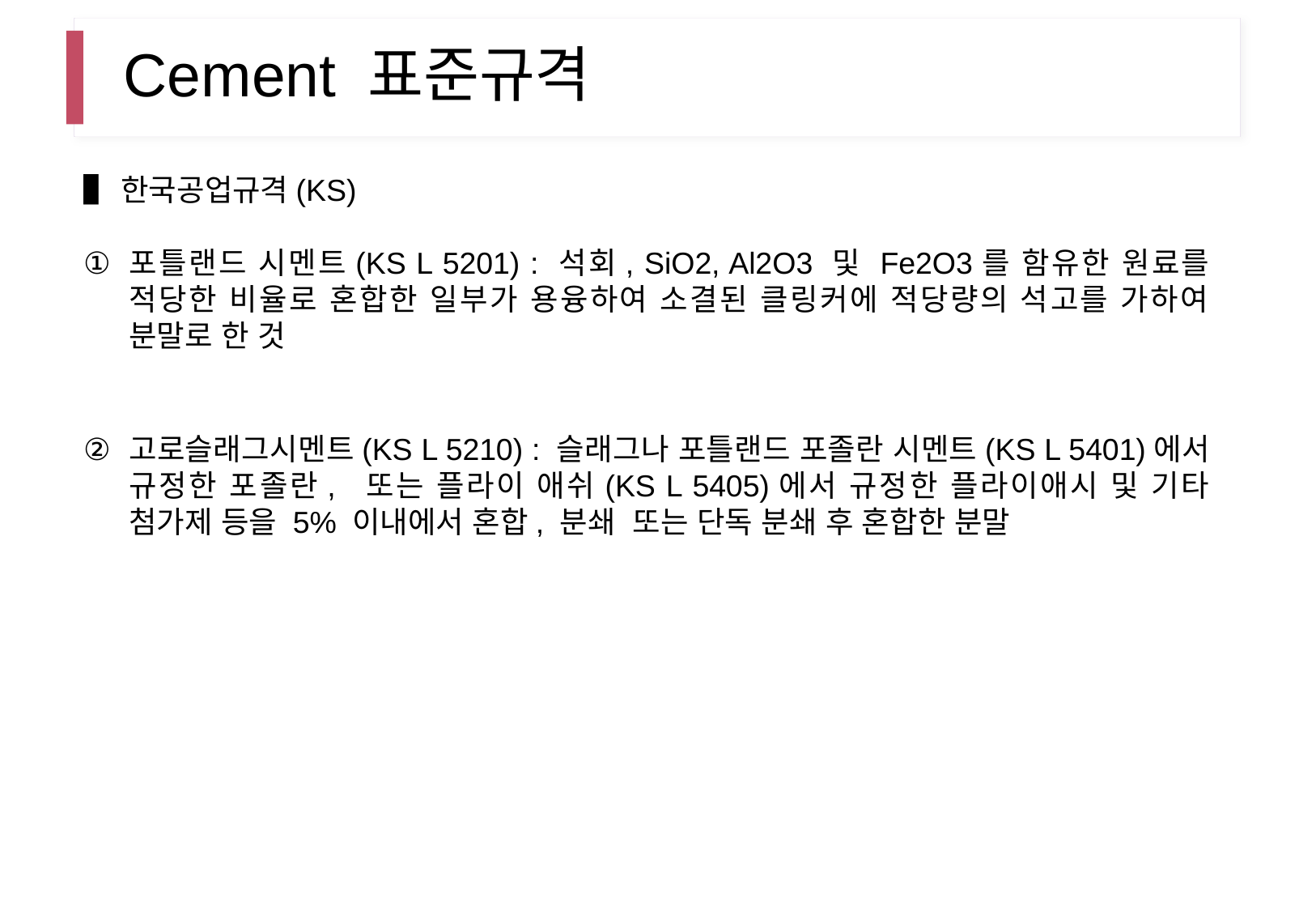

# Cement 표준규격
▌한국공업규격(KS)

포틀랜드 시멘트(KS L 5201) : 석회, SiO2, Al2O3 및 Fe2O3를 함유한 원료를 적당한 비율로 혼합한 일부가 용융하여 소결된 클링커에 적당량의 석고를 가하여 분말로 한 것

고로슬래그시멘트(KS L 5210) : 슬래그나 포틀랜드 포졸란 시멘트(KS L 5401)에서 규정한 포졸란,  또는 플라이 애쉬(KS L 5405)에서 규정한 플라이애시 및 기타 첨가제 등을 5% 이내에서 혼합, 분쇄  또는 단독 분쇄 후 혼합한 분말